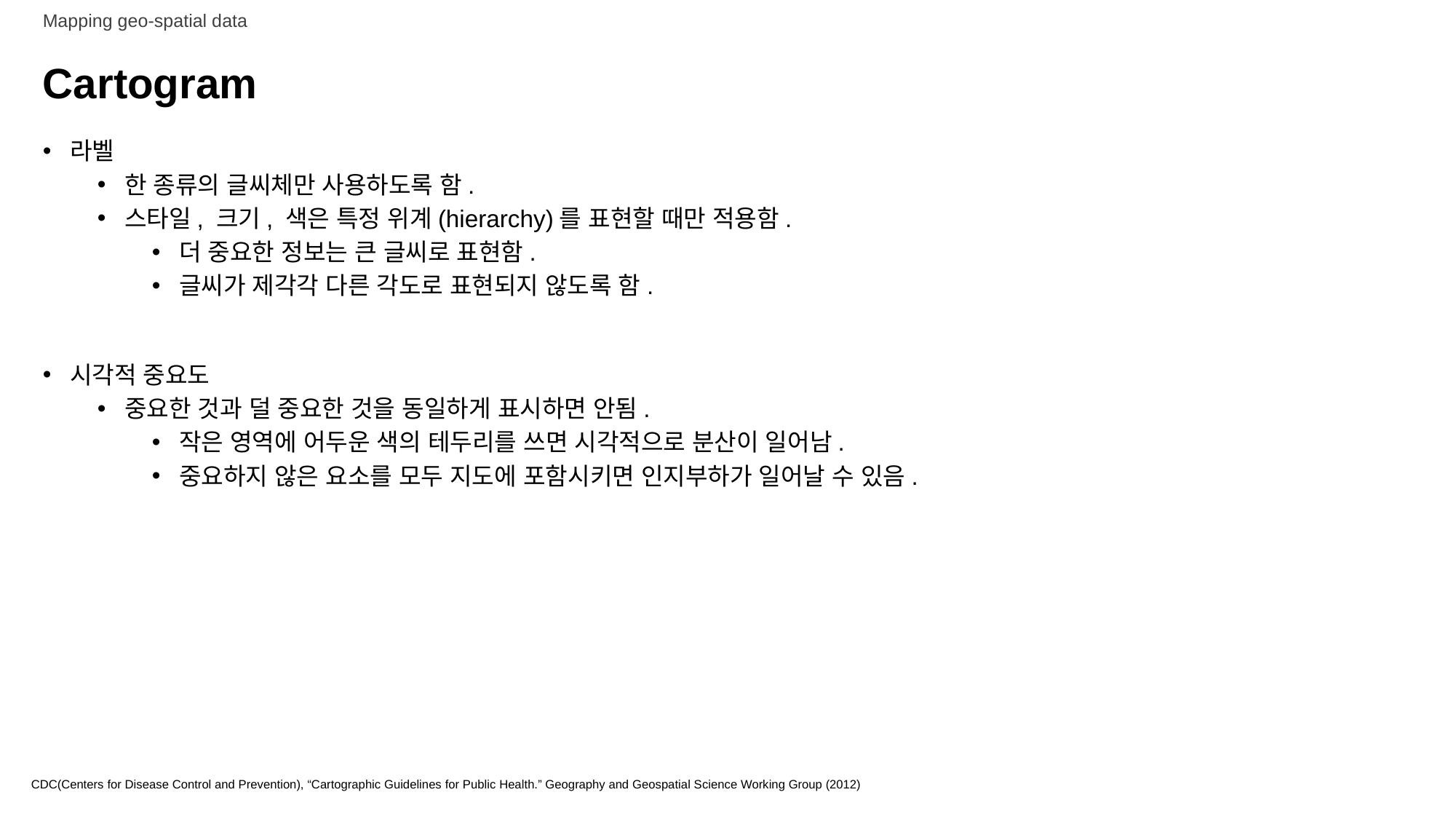

Mapping geo-spatial data
# Cartogram
라벨
한 종류의 글씨체만 사용하도록 함.
스타일, 크기, 색은 특정 위계(hierarchy)를 표현할 때만 적용함.
더 중요한 정보는 큰 글씨로 표현함.
글씨가 제각각 다른 각도로 표현되지 않도록 함.

시각적 중요도
중요한 것과 덜 중요한 것을 동일하게 표시하면 안됨.
작은 영역에 어두운 색의 테두리를 쓰면 시각적으로 분산이 일어남.
중요하지 않은 요소를 모두 지도에 포함시키면 인지부하가 일어날 수 있음.
CDC(Centers for Disease Control and Prevention), “Cartographic Guidelines for Public Health.” Geography and Geospatial Science Working Group (2012)